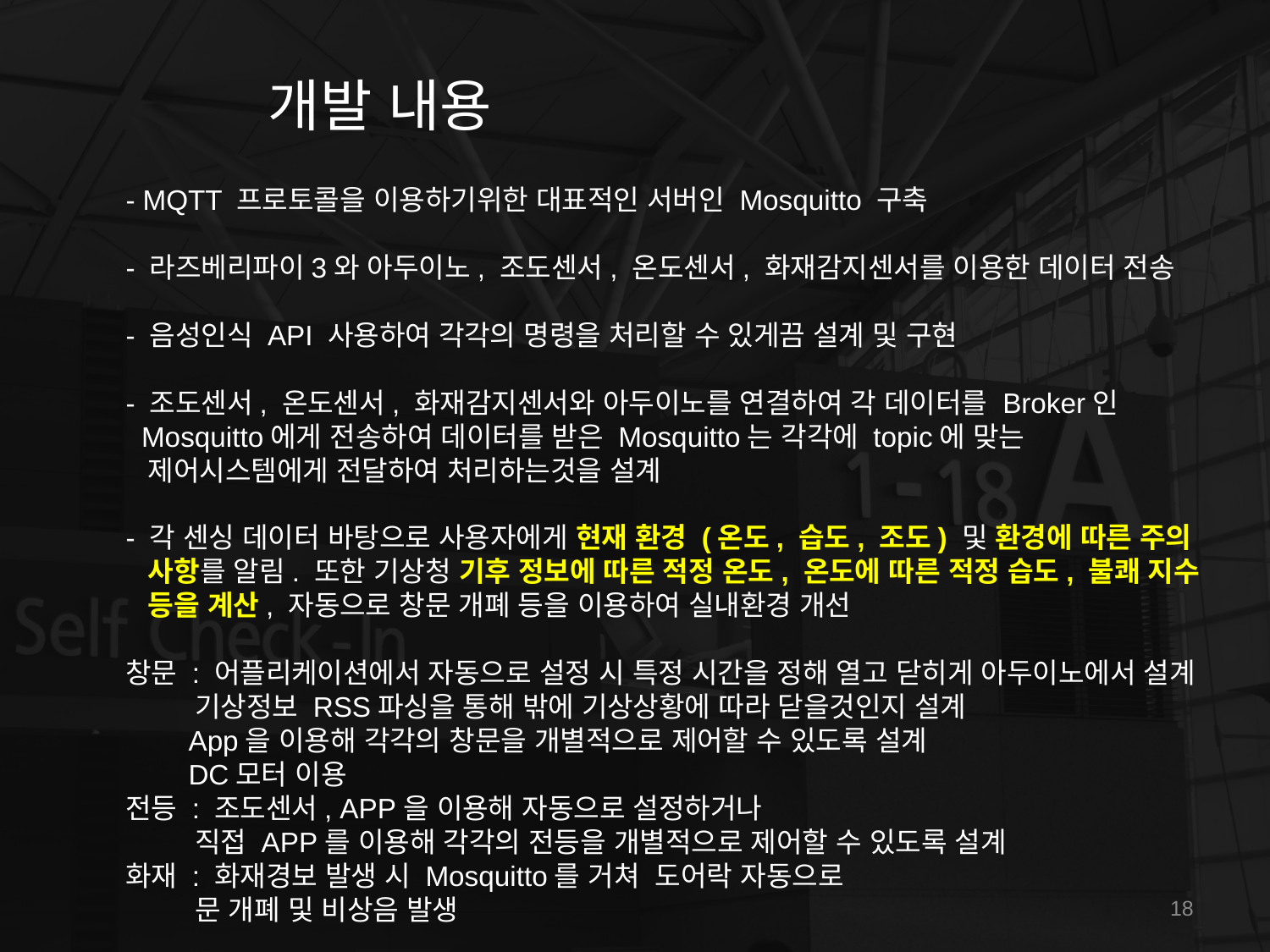

개발 내용
- MQTT 프로토콜을 이용하기위한 대표적인 서버인 Mosquitto 구축

- 라즈베리파이3와 아두이노, 조도센서, 온도센서, 화재감지센서를 이용한 데이터 전송

- 음성인식 API 사용하여 각각의 명령을 처리할 수 있게끔 설계 및 구현

- 조도센서, 온도센서, 화재감지센서와 아두이노를 연결하여 각 데이터를 Broker인
  Mosquitto에게 전송하여 데이터를 받은 Mosquitto는 각각에 topic에 맞는
  제어시스템에게 전달하여 처리하는것을 설계

- 각 센싱 데이터 바탕으로 사용자에게 현재 환경 (온도, 습도, 조도) 및 환경에 따른 주의
  사항를 알림. 또한 기상청 기후 정보에 따른 적정 온도, 온도에 따른 적정 습도, 불쾌 지수
  등을 계산, 자동으로 창문 개폐 등을 이용하여 실내환경 개선

창문 : 어플리케이션에서 자동으로 설정 시 특정 시간을 정해 열고 닫히게 아두이노에서 설계
        기상정보 RSS파싱을 통해 밖에 기상상황에 따라 닫을것인지 설계
        App을 이용해 각각의 창문을 개별적으로 제어할 수 있도록 설계
        DC모터 이용
전등 : 조도센서, APP을 이용해 자동으로 설정하거나
        직접 APP를 이용해 각각의 전등을 개별적으로 제어할 수 있도록 설계
화재 : 화재경보 발생 시 Mosquitto를 거쳐  도어락 자동으로
        문 개폐 및 비상음 발생

18